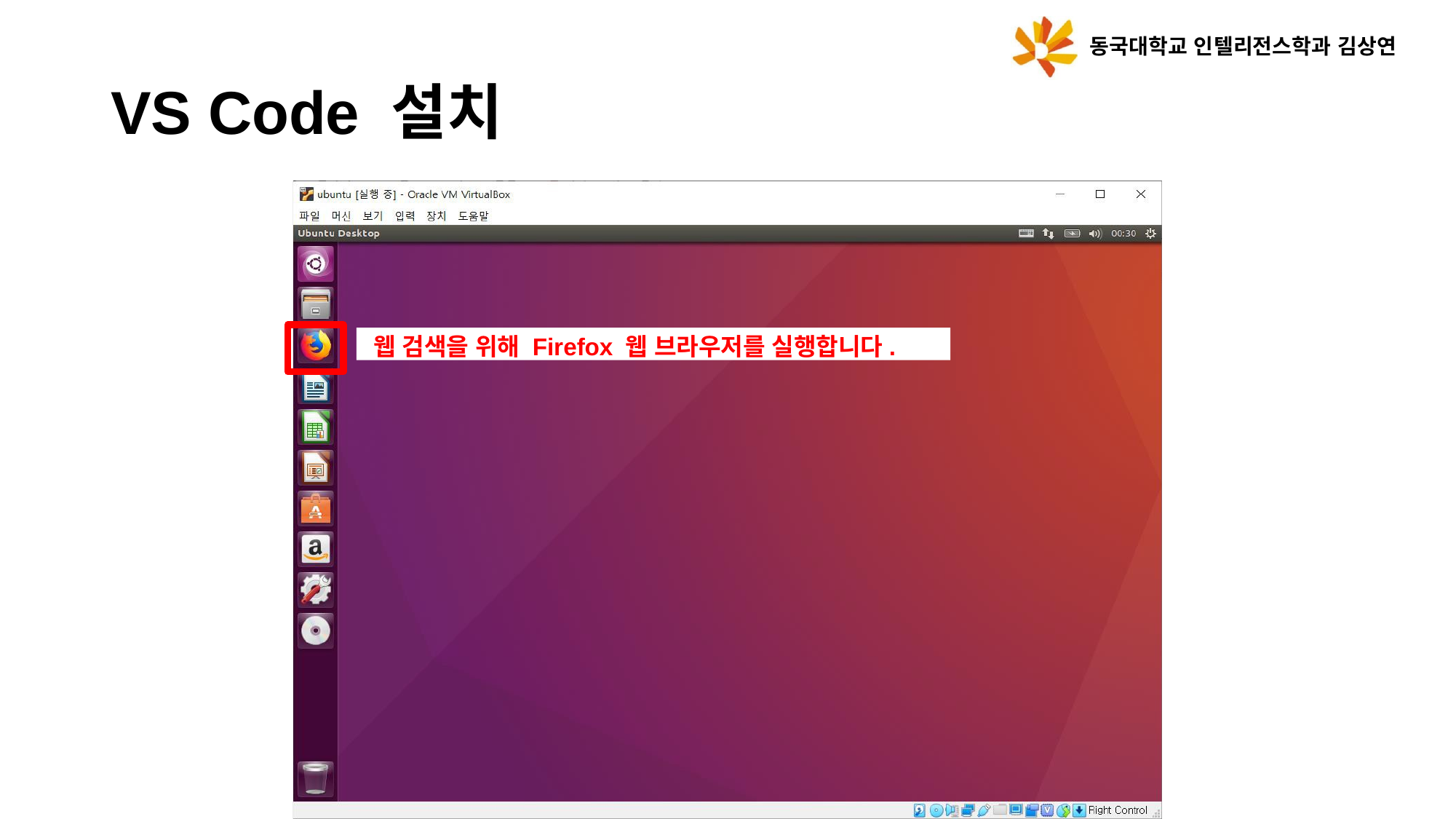

동국대학교 인텔리전스학과 김상연
# VS Code 설치

웹 검색을 위해 Firefox 웹 브라우저를 실행합니다.